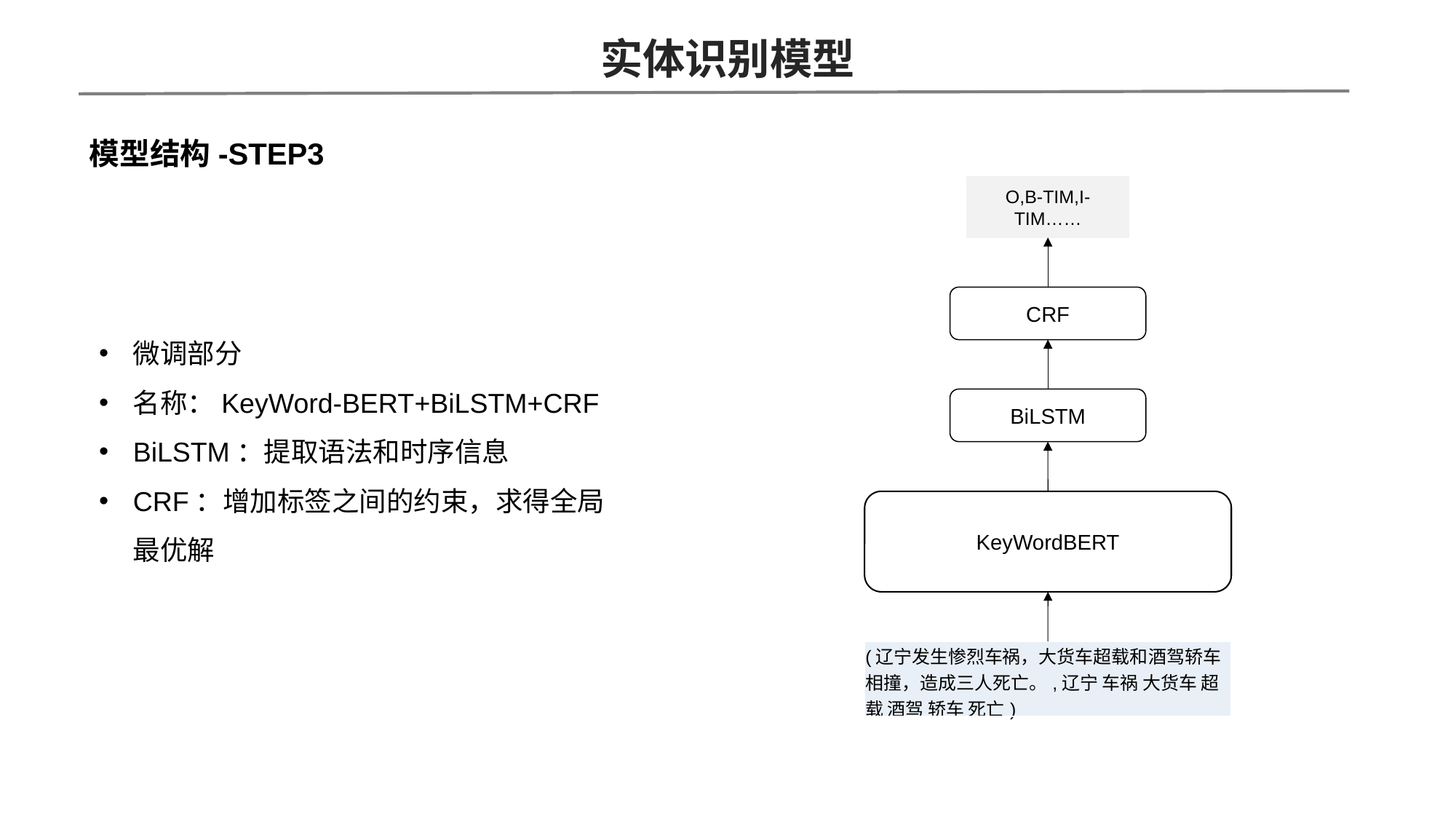

实体识别模型
模型结构-STEP3
O,B-TIM,I-TIM……
CRF
微调部分
名称：KeyWord-BERT+BiLSTM+CRF
BiLSTM：提取语法和时序信息
CRF：增加标签之间的约束，求得全局最优解
BiLSTM
KeyWordBERT
| (辽宁发生惨烈车祸，大货车超载和酒驾轿车相撞，造成三人死亡。,辽宁 车祸 大货车 超载 酒驾 轿车 死亡) |
| --- |